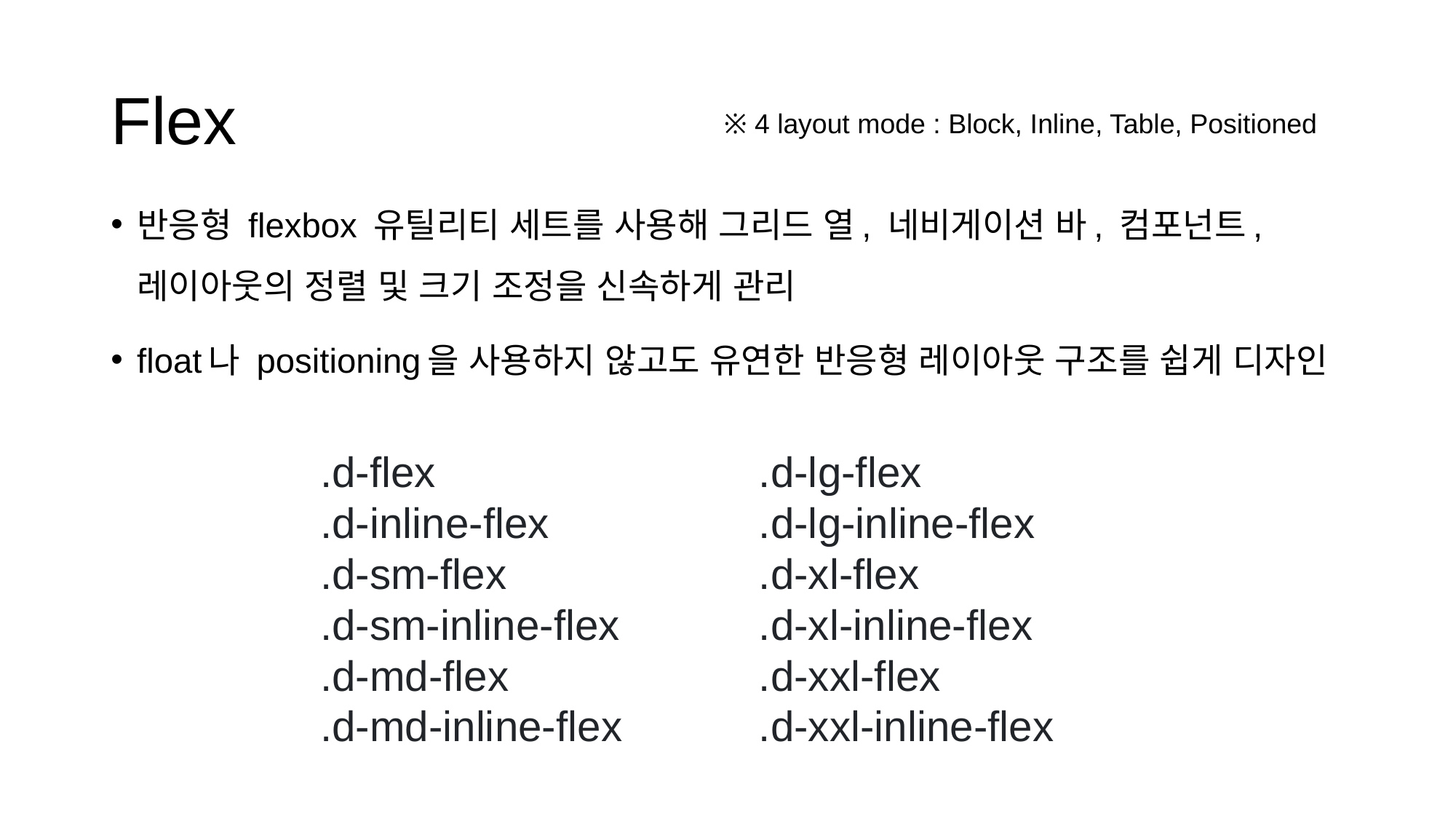

# Flex
※ 4 layout mode : Block, Inline, Table, Positioned
반응형 flexbox 유틸리티 세트를 사용해 그리드 열, 네비게이션 바, 컴포넌트, 레이아웃의 정렬 및 크기 조정을 신속하게 관리
float나 positioning을 사용하지 않고도 유연한 반응형 레이아웃 구조를 쉽게 디자인
.d-flex
.d-inline-flex
.d-sm-flex
.d-sm-inline-flex
.d-md-flex
.d-md-inline-flex
.d-lg-flex
.d-lg-inline-flex
.d-xl-flex
.d-xl-inline-flex
.d-xxl-flex
.d-xxl-inline-flex